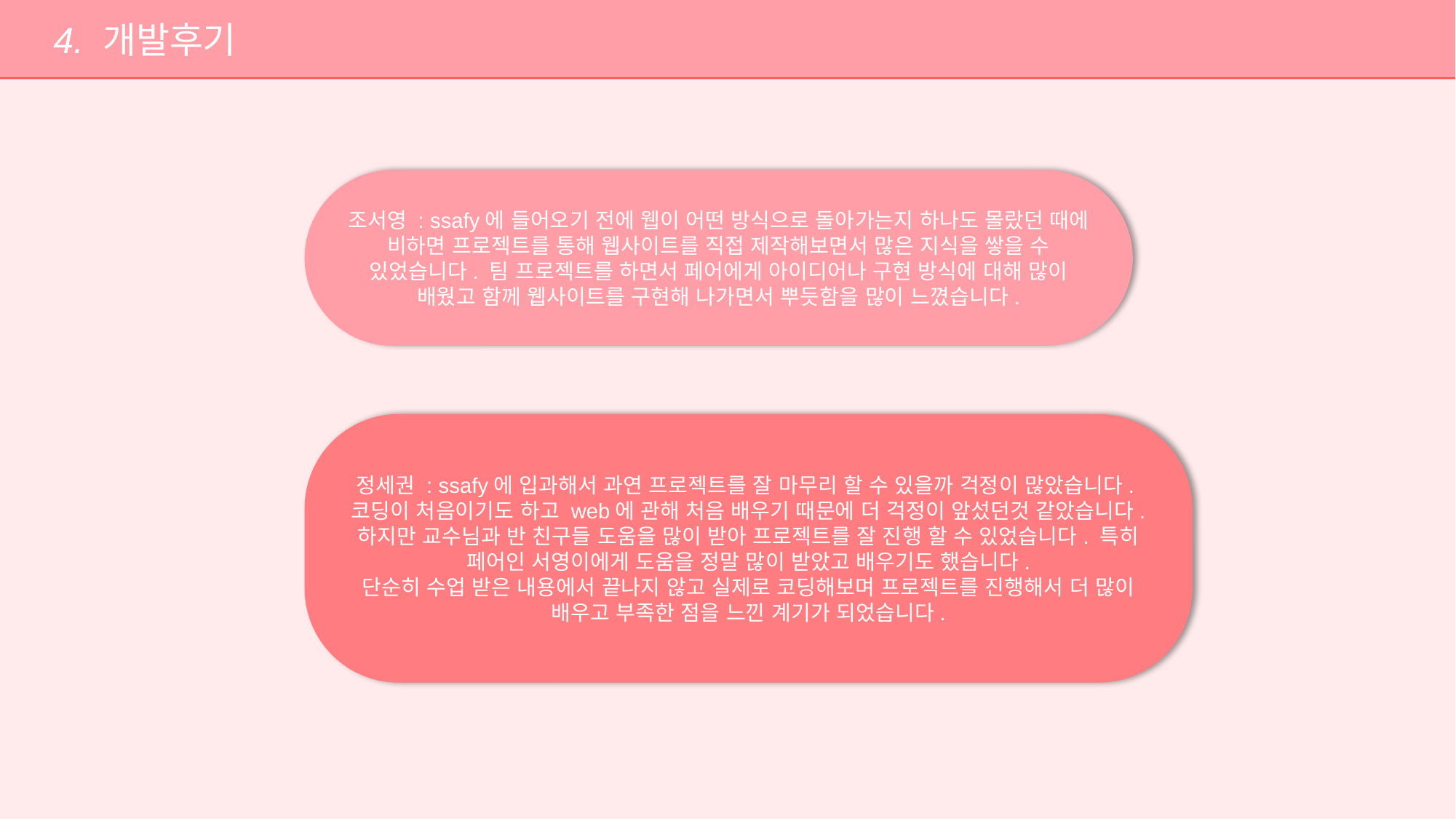

4. 개발후기
조서영 : ssafy에 들어오기 전에 웹이 어떤 방식으로 돌아가는지 하나도 몰랐던 때에 비하면 프로젝트를 통해 웹사이트를 직접 제작해보면서 많은 지식을 쌓을 수 있었습니다. 팀 프로젝트를 하면서 페어에게 아이디어나 구현 방식에 대해 많이 배웠고 함께 웹사이트를 구현해 나가면서 뿌듯함을 많이 느꼈습니다.
정세권 : ssafy에 입과해서 과연 프로젝트를 잘 마무리 할 수 있을까 걱정이 많았습니다.
코딩이 처음이기도 하고 web에 관해 처음 배우기 때문에 더 걱정이 앞섰던것 같았습니다.
하지만 교수님과 반 친구들 도움을 많이 받아 프로젝트를 잘 진행 할 수 있었습니다. 특히 페어인 서영이에게 도움을 정말 많이 받았고 배우기도 했습니다.
단순히 수업 받은 내용에서 끝나지 않고 실제로 코딩해보며 프로젝트를 진행해서 더 많이 배우고 부족한 점을 느낀 계기가 되었습니다.